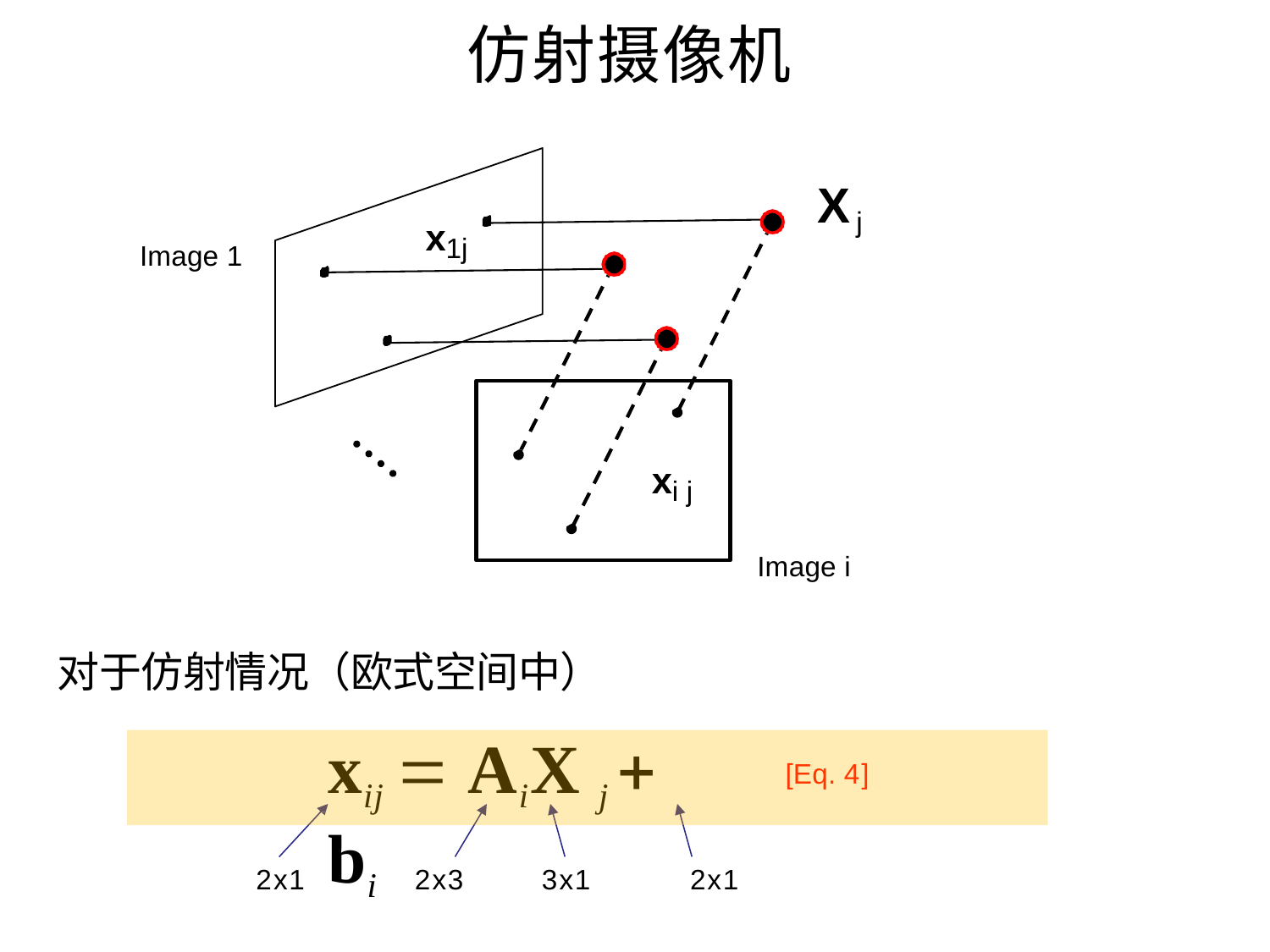

# 仿射摄像机

Xj
x1j

Image 1

xi j
Image i

对于仿射情况（欧式空间中）
xij = AiX j + bi

[Eq. 4]

2x1
2x3
3x1
2x1